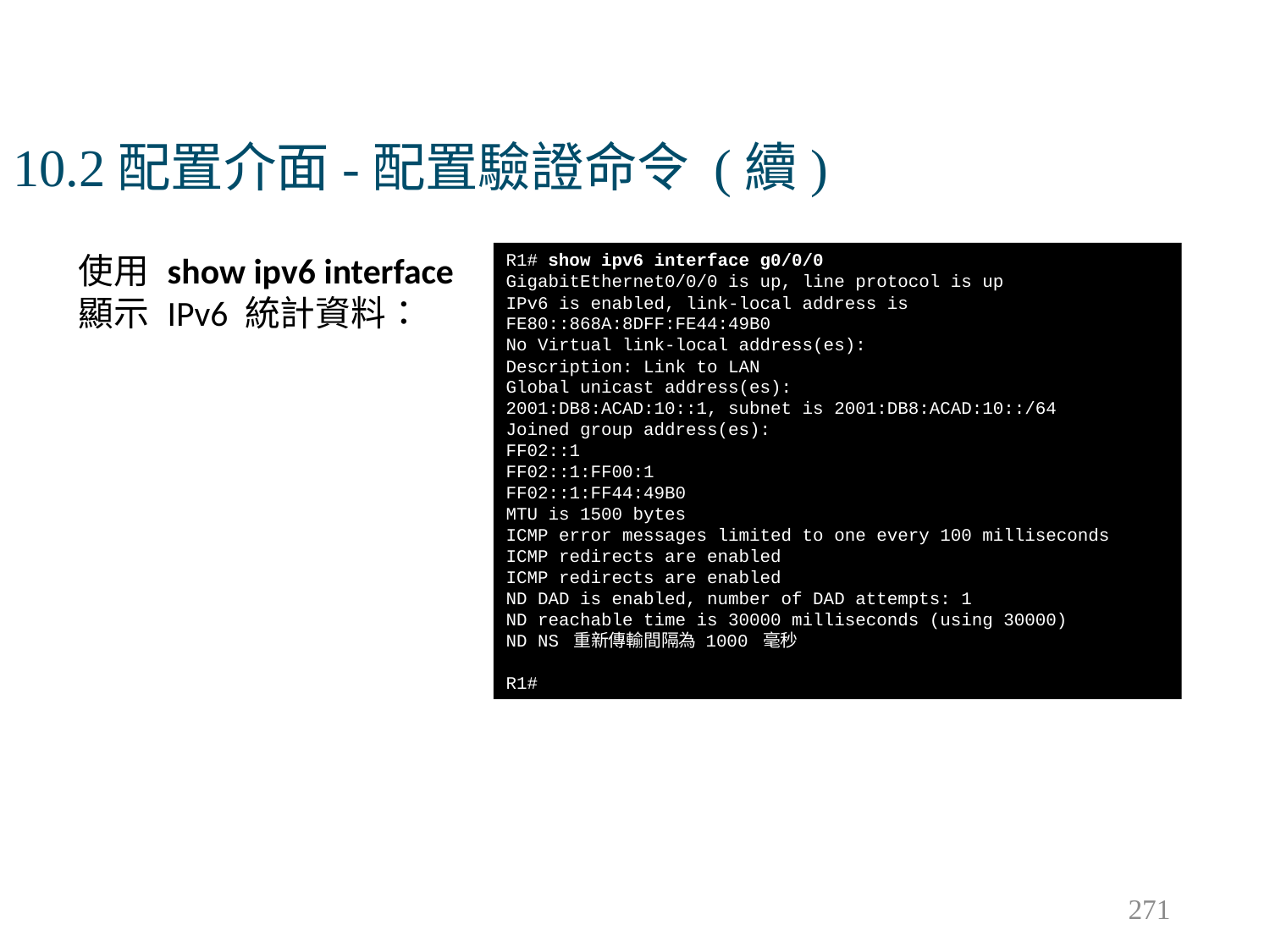

# 10.2配置介面-配置驗證命令 (續)
使用 show ipv6 interface 顯示 IPv6 統計資料：
R1# show ipv6 interface g0/0/0
GigabitEthernet0/0/0 is up, line protocol is up
IPv6 is enabled, link-local address is FE80::868A:8DFF:FE44:49B0
No Virtual link-local address(es):
Description: Link to LAN
Global unicast address(es):
2001:DB8:ACAD:10::1, subnet is 2001:DB8:ACAD:10::/64
Joined group address(es):
FF02::1
FF02::1:FF00:1
FF02::1:FF44:49B0
MTU is 1500 bytes
ICMP error messages limited to one every 100 milliseconds
ICMP redirects are enabled
ICMP redirects are enabled
ND DAD is enabled, number of DAD attempts: 1
ND reachable time is 30000 milliseconds (using 30000)
ND NS 重新傳輸間隔為 1000 毫秒

R1#
271